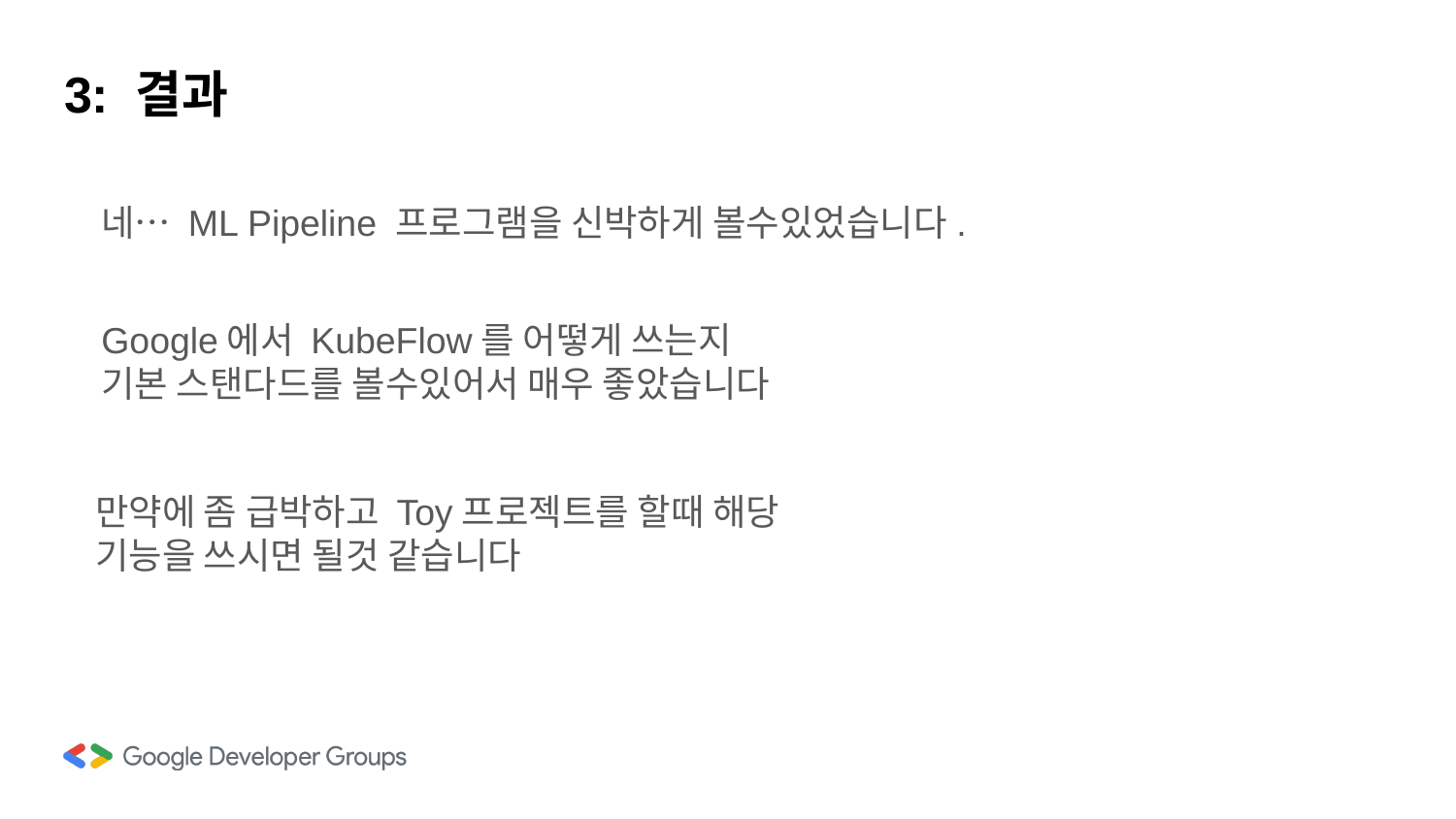

# 3: 결과
네… ML Pipeline 프로그램을 신박하게 볼수있었습니다.
Google에서 KubeFlow를 어떻게 쓰는지
기본 스탠다드를 볼수있어서 매우 좋았습니다
만약에 좀 급박하고 Toy프로젝트를 할때 해당 기능을 쓰시면 될것 같습니다